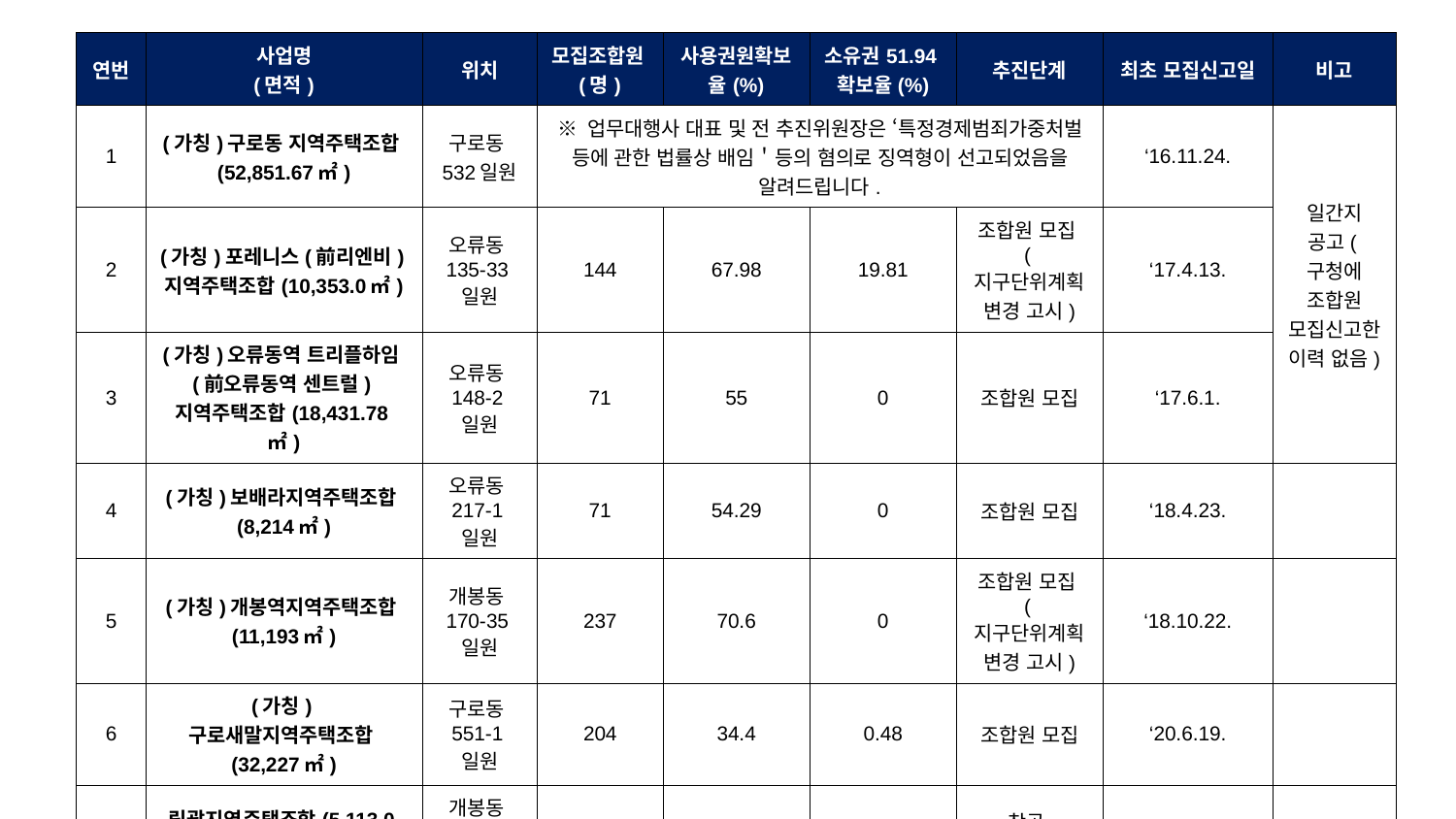

| 연번 | 사업명 (면적) | 위치 | 모집조합원(명) | 사용권원확보율(%) | 소유권51.94확보율(%) | 추진단계 | 최초 모집신고일 | 비고 |
| --- | --- | --- | --- | --- | --- | --- | --- | --- |
| 1 | (가칭)구로동 지역주택조합(52,851.67㎡) | 구로동532일원 | ※ 업무대행사 대표 및 전 추진위원장은 ‘특정경제범죄가중처벌 등에 관한 법률상 배임＇등의 혐의로 징역형이 선고되었음을 알려드립니다. |  |  |  | ‘16.11.24. | 일간지 공고(구청에 조합원 모집신고한 이력 없음) |
| 2 | (가칭)포레니스(前리엔비)지역주택조합(10,353.0㎡) | 오류동135-33일원 | 144 | 67.98 | 19.81 | 조합원 모집(지구단위계획 변경 고시) | ‘17.4.13. |  |
| 3 | (가칭)오류동역 트리플하임(前오류동역 센트럴)지역주택조합(18,431.78㎡) | 오류동148-2일원 | 71 | 55 | 0 | 조합원 모집 | ‘17.6.1. |  |
| 4 | (가칭)보배라지역주택조합(8,214㎡) | 오류동217-1일원 | 71 | 54.29 | 0 | 조합원 모집 | ‘18.4.23. |  |
| 5 | (가칭)개봉역지역주택조합(11,193㎡) | 개봉동170-35일원 | 237 | 70.6 | 0 | 조합원 모집(지구단위계획 변경 고시) | ‘18.10.22. |  |
| 6 | (가칭)구로새말지역주택조합(32,227㎡) | 구로동551-1일원 | 204 | 34.4 | 0.48 | 조합원 모집 | ‘20.6.19. |  |
| 7 | 림괄지역주택조합(5,113.0㎡) | 개봉동199-4일원 | 205 | 100 | 100 | 착공(‘23.11.09.~) | ‘18.10.26. |  |
| 8 | (가칭)구로3동지역주택조합(7,935.9㎡) | 구로동153-3일원 | 1 | 51.94 | 0 | 조합원 모집 | ‘22.10.13. |  |